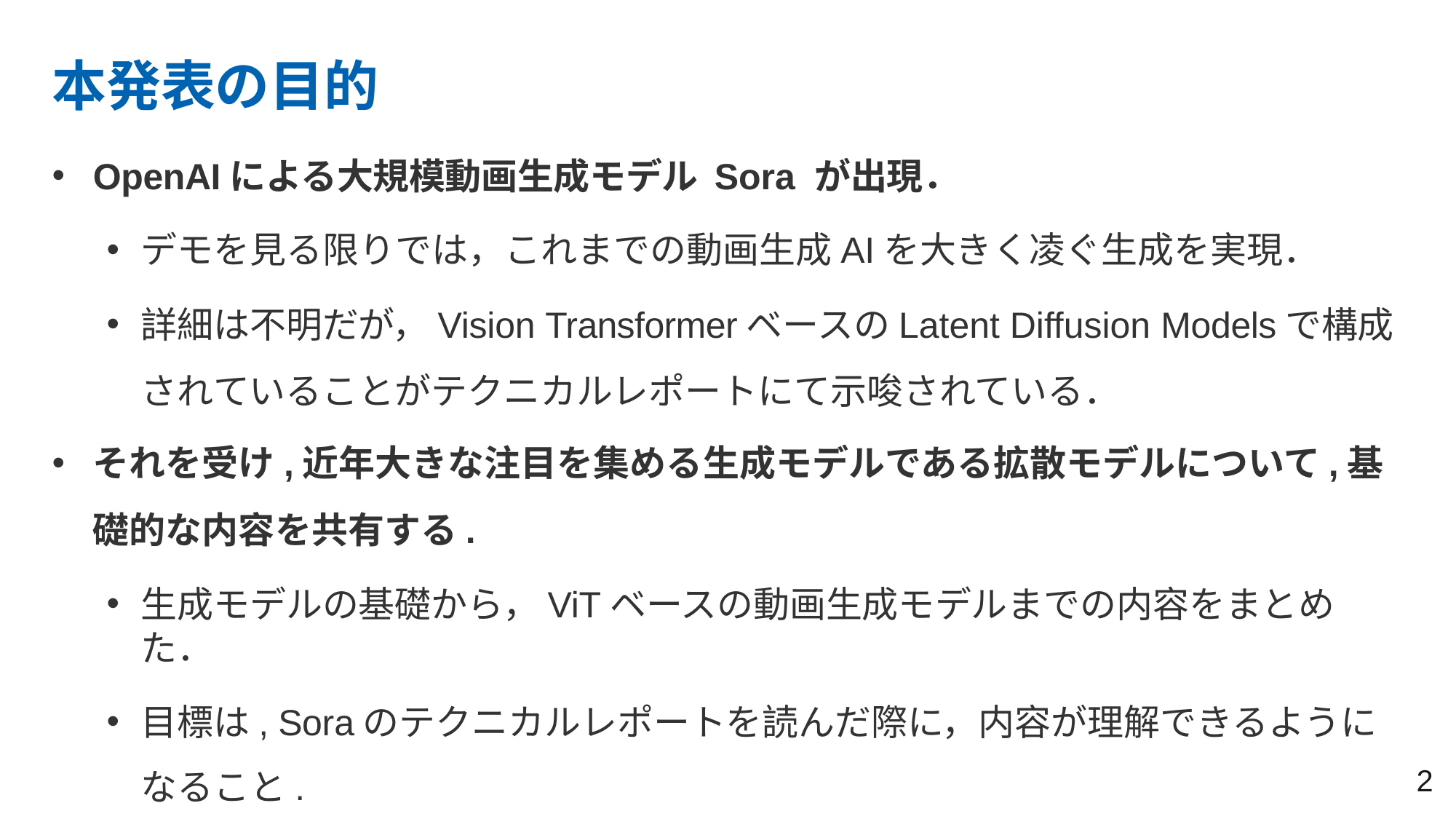

# 本発表の⽬的
OpenAIによる⼤規模動画⽣成モデル Sora が出現．
デモを⾒る限りでは，これまでの動画⽣成AIを⼤きく凌ぐ⽣成を実現．
詳細は不明だが，Vision TransformerベースのLatent Diffusion Modelsで構成されていることがテクニカルレポートにて⽰唆されている．
それを受け,近年⼤きな注⽬を集める⽣成モデルである拡散モデルについて,基礎的な内容を共有する.
⽣成モデルの基礎から，ViTベースの動画⽣成モデルまでの内容をまとめた．
⽬標は, Soraのテクニカルレポートを読んだ際に，内容が理解できるようになること.
2